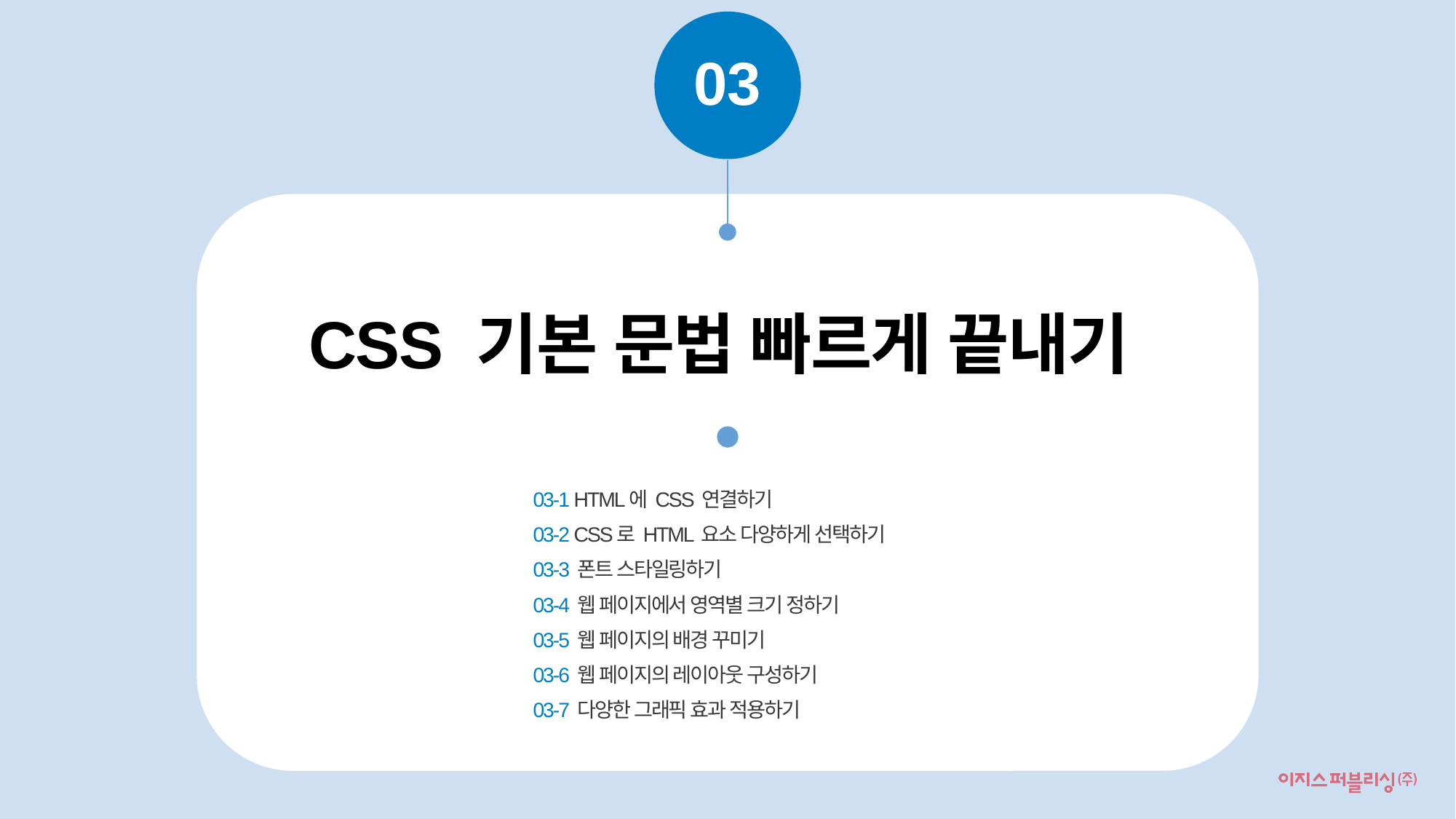

03
CSS 기본 문법 빠르게 끝내기
03-1 HTML에 CSS 연결하기
03-2 CSS로 HTML 요소 다양하게 선택하기
03-3 폰트 스타일링하기
03-4 웹 페이지에서 영역별 크기 정하기
03-5 웹 페이지의 배경 꾸미기
03-6 웹 페이지의 레이아웃 구성하기
03-7 다양한 그래픽 효과 적용하기